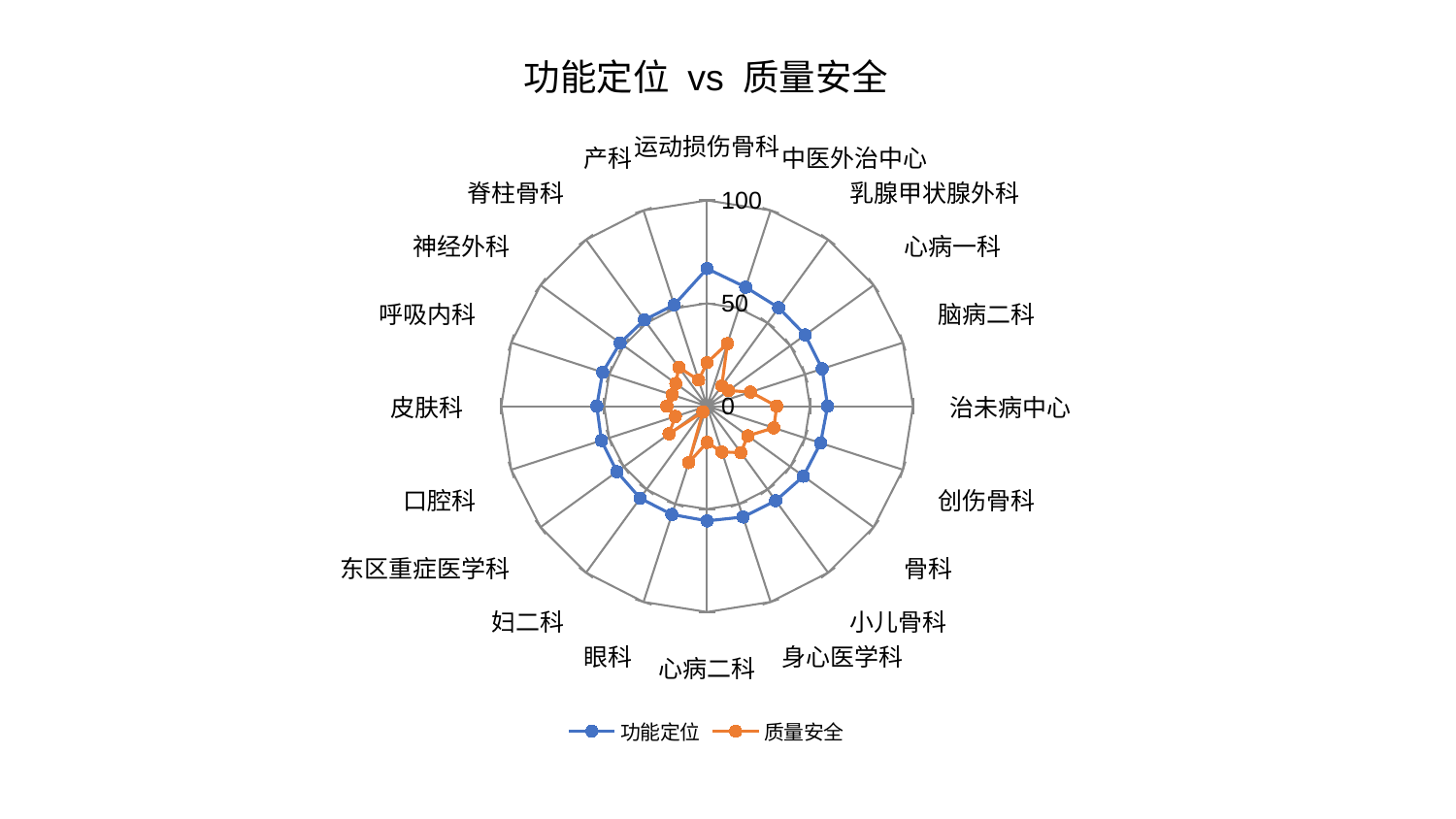

### Chart: 功能定位 vs 质量安全

| Category | 功能定位 | 质量安全 |
|---|---|---|
| 运动损伤骨科 | 66.8668696316368 | 21.179998575111835 |
| 中医外治中心 | 60.78081138442299 | 32.005092831329705 |
| 乳腺甲状腺外科 | 59.16121078081465 | 12.138297941208368 |
| 心病一科 | 58.88095804738589 | 12.920380651114007 |
| 脑病二科 | 58.75641419750594 | 22.193507887778956 |
| 治未病中心 | 58.56520814836335 | 33.83106580109044 |
| 创伤骨科 | 57.974990170145574 | 34.09574102432743 |
| 骨科 | 57.87971814171731 | 24.532674847440127 |
| 小儿骨科 | 56.75638212962482 | 27.882708806858897 |
| 身心医学科 | 56.6185375064674 | 23.432414613264932 |
| 心病二科 | 55.72457682494343 | 17.617467832980843 |
| 眼科 | 55.341842984123346 | 28.842496210808825 |
| 妇二科 | 55.30521994255142 | 3.4853640559950065 |
| 东区重症医学科 | 54.15961885337331 | 22.870711092738578 |
| 口腔科 | 53.96959695887519 | 16.195230525891848 |
| 皮肤科 | 53.57828770513224 | 19.54764597457452 |
| 呼吸内科 | 53.36075574284265 | 17.8083582374659 |
| 神经外科 | 52.20899970834698 | 18.790899369143574 |
| 脊柱骨科 | 51.85145388470305 | 23.303690541830363 |
| 产科 | 51.76033198203094 | 13.332401499780763 |
31